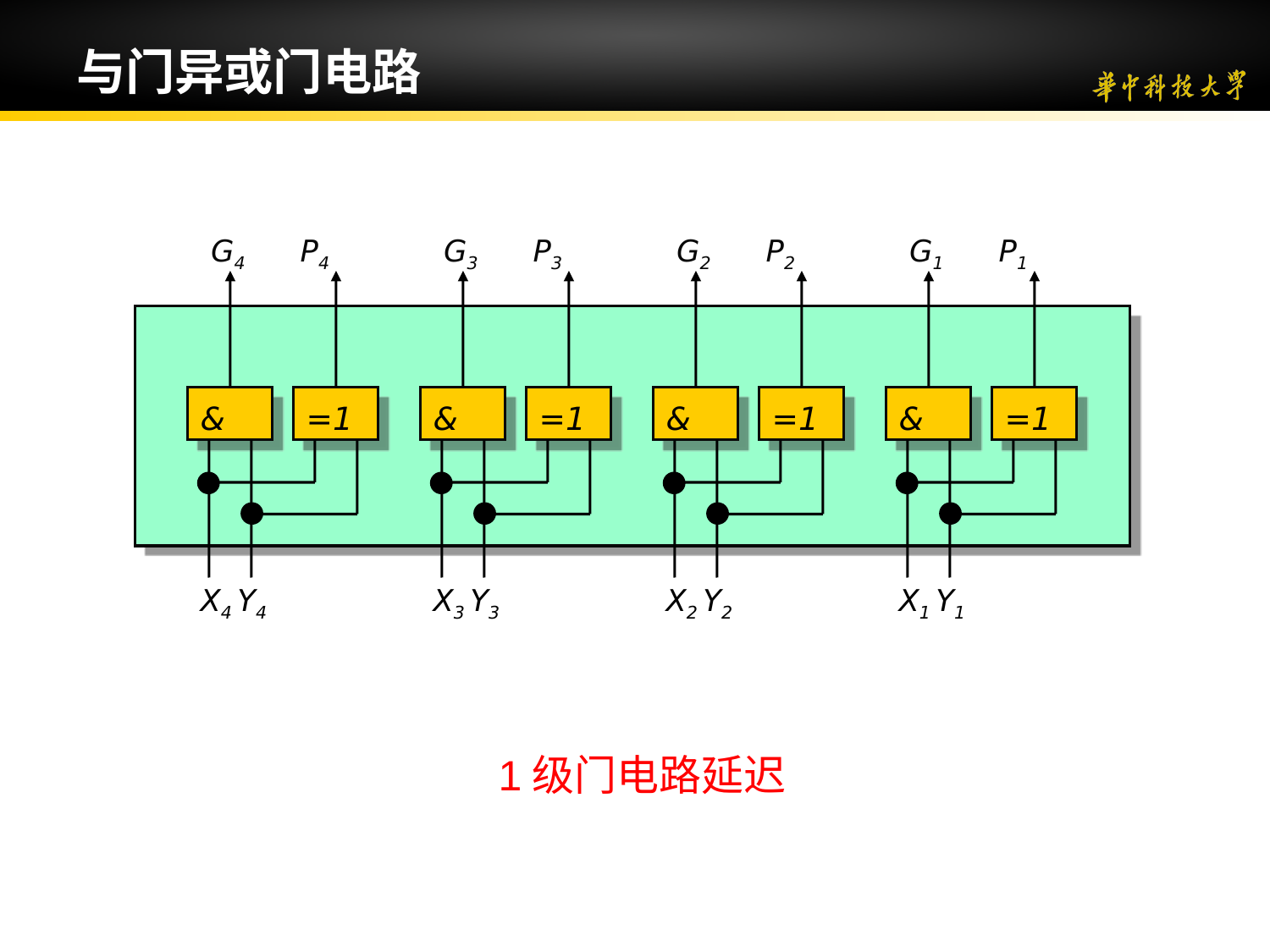

与门异或门电路
G4          P4

&
=1

X4 Y4
G3          P3

&
=1

X3 Y3
G2          P2

&
=1

X2 Y2
G1          P1

&
=1

X1 Y1

1级门电路延迟